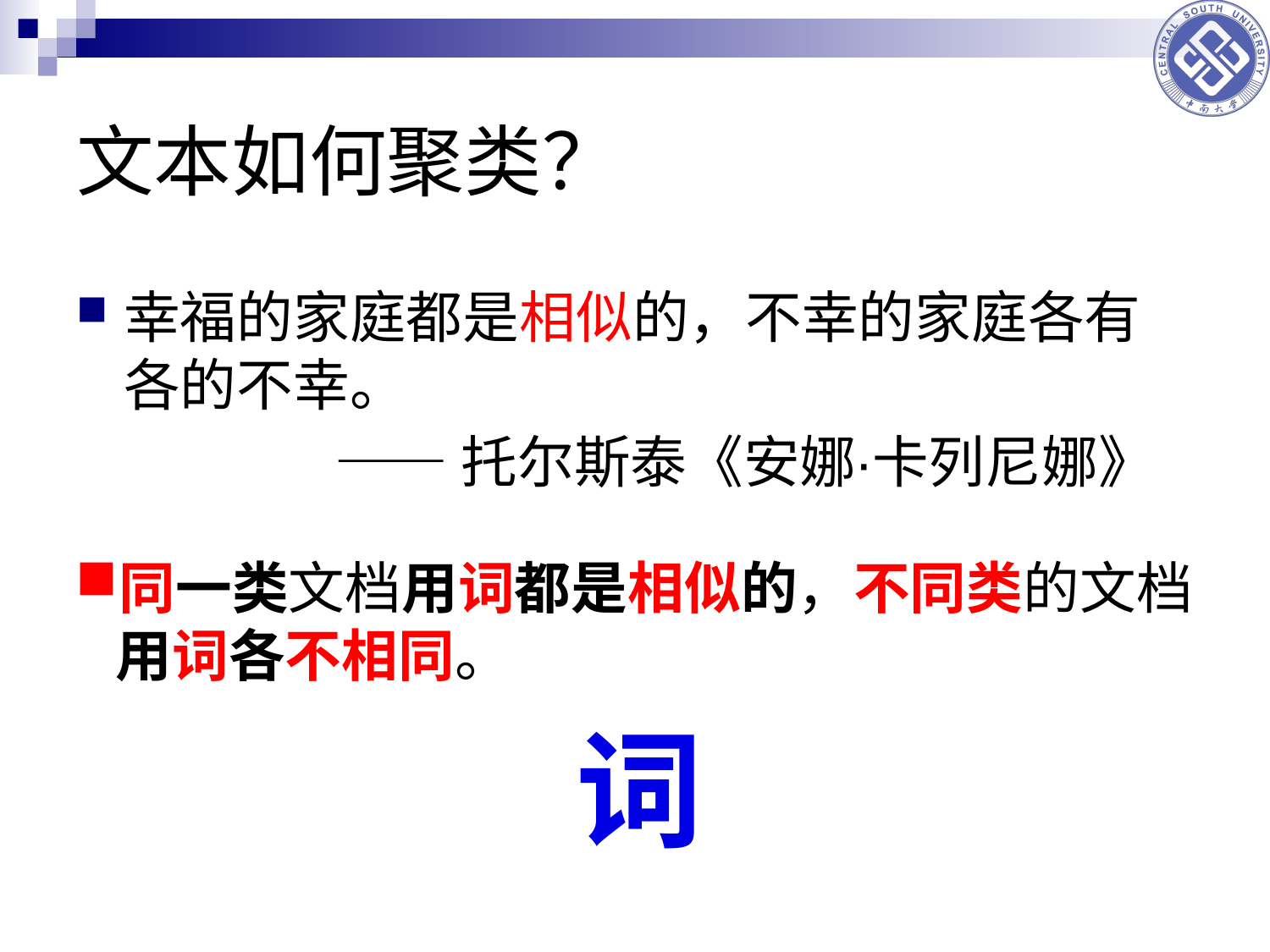

# 文本如何聚类？
幸福的家庭都是相似的，不幸的家庭各有各的不幸。

——托尔斯泰《安娜∙卡列尼娜》
同一类文档用词都是相似的，不同类的文档用词各不相同。
词